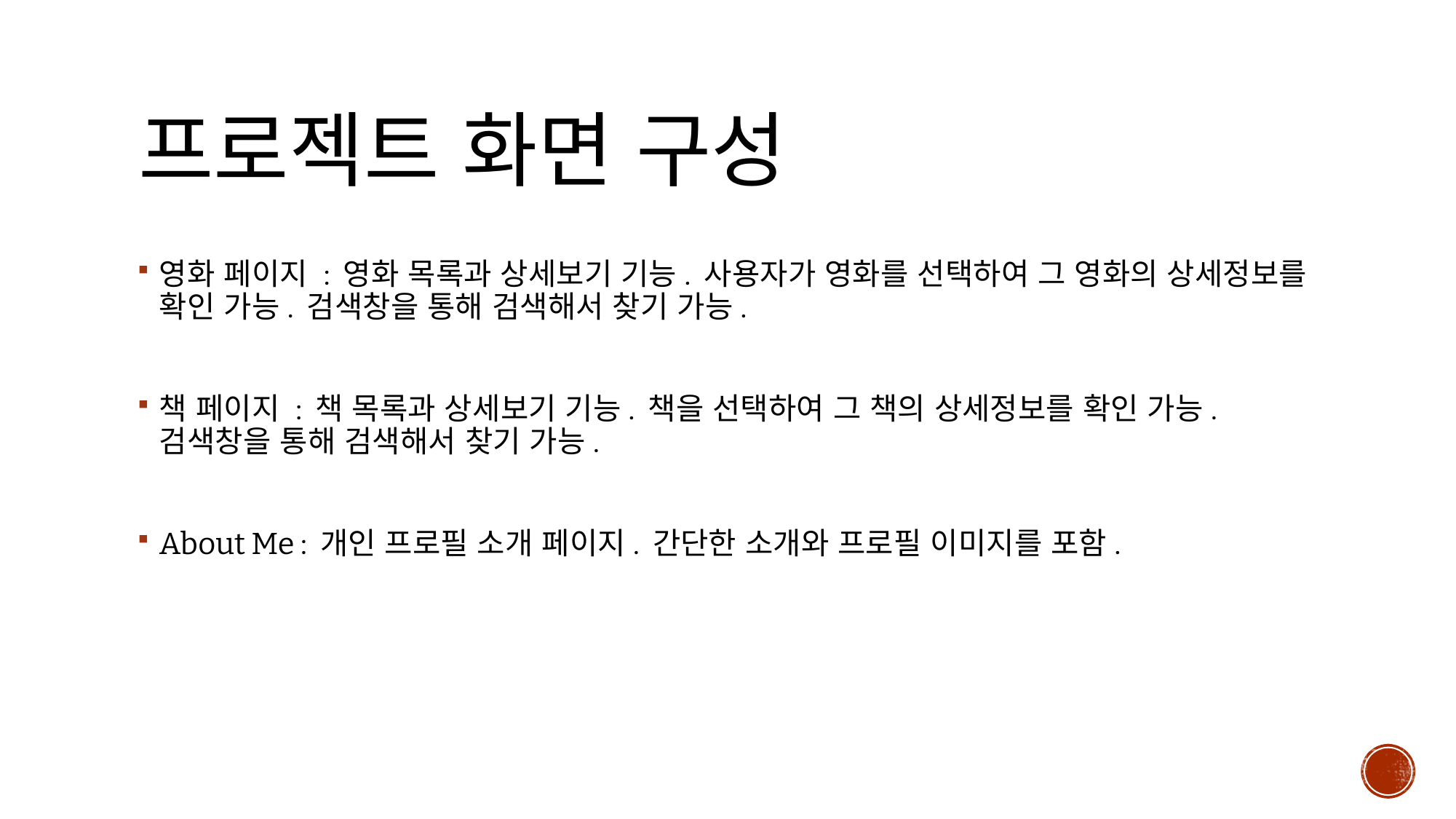

# 프로젝트 화면 구성
영화 페이지 : 영화 목록과 상세보기 기능. 사용자가 영화를 선택하여 그 영화의 상세정보를 확인 가능. 검색창을 통해 검색해서 찾기 가능.

책 페이지 : 책 목록과 상세보기 기능. 책을 선택하여 그 책의 상세정보를 확인 가능. 검색창을 통해 검색해서 찾기 가능.

About Me : 개인 프로필 소개 페이지. 간단한 소개와 프로필 이미지를 포함.